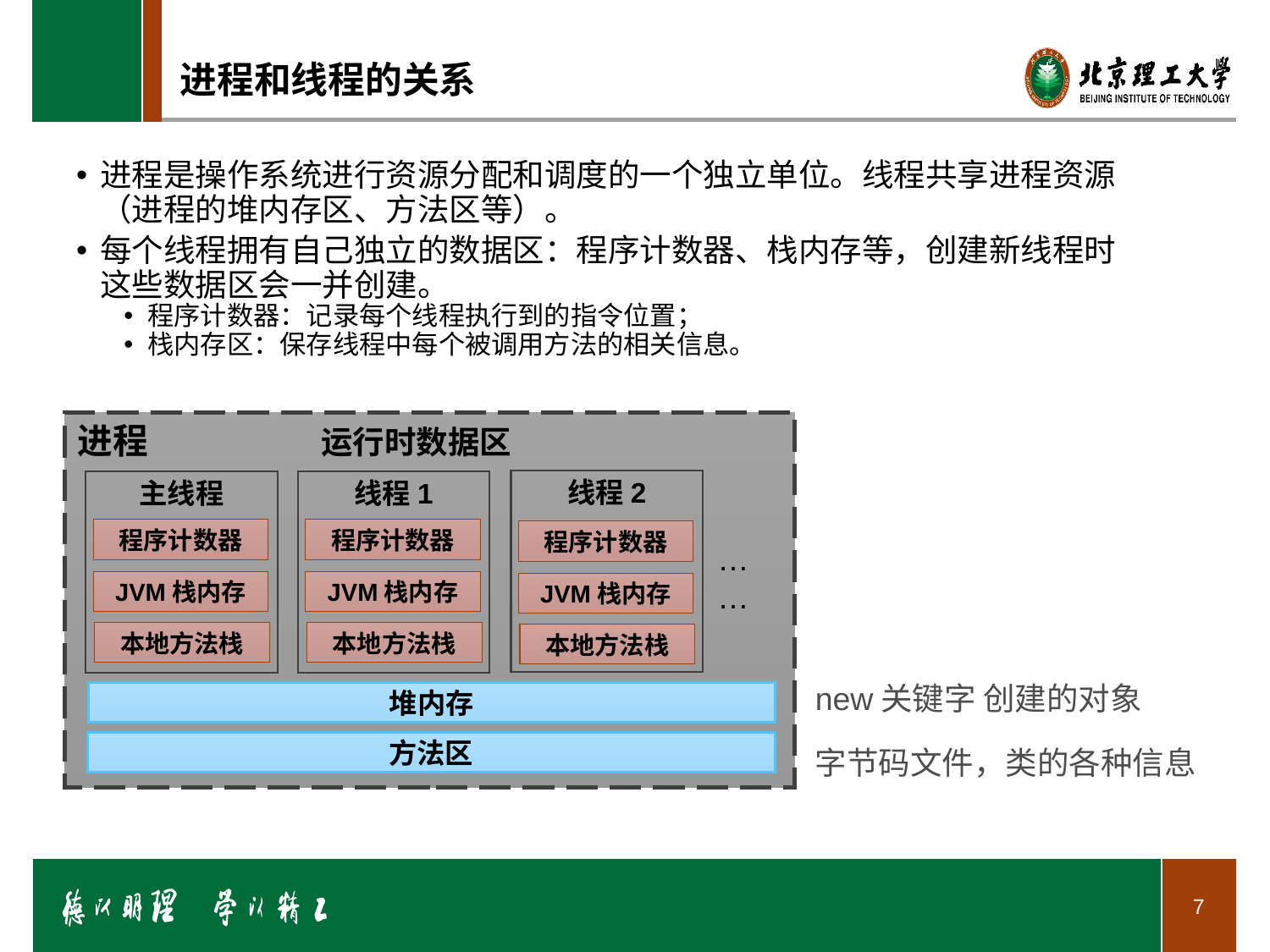

# 进程和线程的关系
进程是操作系统进行资源分配和调度的一个独立单位。线程共享进程资源（进程的堆内存区、方法区等）。
每个线程拥有自己独立的数据区：程序计数器、栈内存等，创建新线程时这些数据区会一并创建。
程序计数器：记录每个线程执行到的指令位置；
栈内存区：保存线程中每个被调用方法的相关信息。
进程                        运行时数据区
线程2
主线程
线程1
程序计数器
程序计数器
程序计数器
……
JVM栈内存
JVM栈内存
JVM栈内存
本地方法栈
本地方法栈
本地方法栈
new关键字 创建的对象
堆内存
方法区
字节码文件，类的各种信息